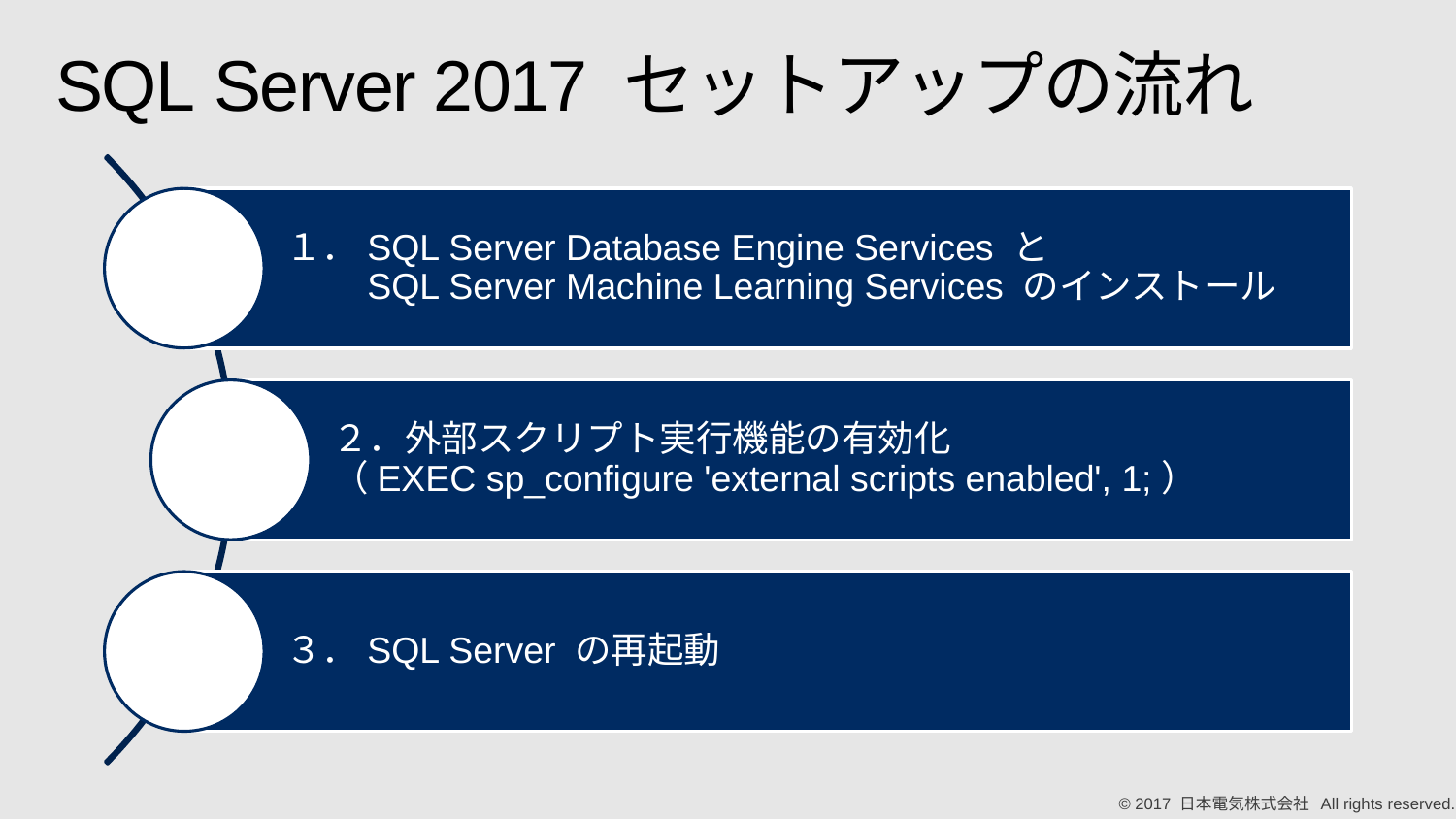

# SQL Server 2017 セットアップの流れ
１．SQL Server Database Engine Services と
　　SQL Server Machine Learning Services のインストール
２．外部スクリプト実行機能の有効化
（EXEC sp_configure 'external scripts enabled', 1;）
３．SQL Server の再起動